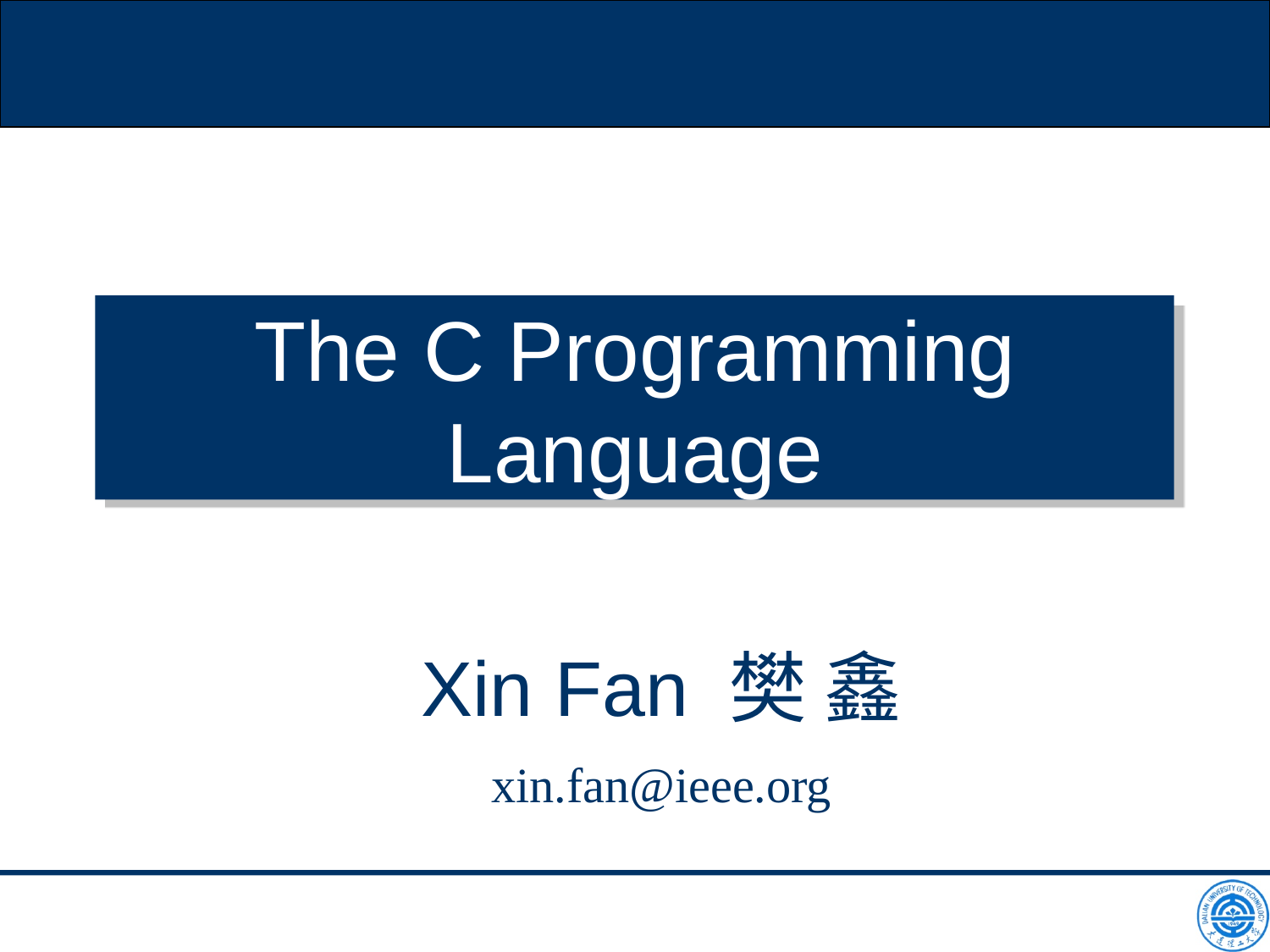

# The C Programming Language
Xin Fan 樊 鑫
xin.fan@ieee.org